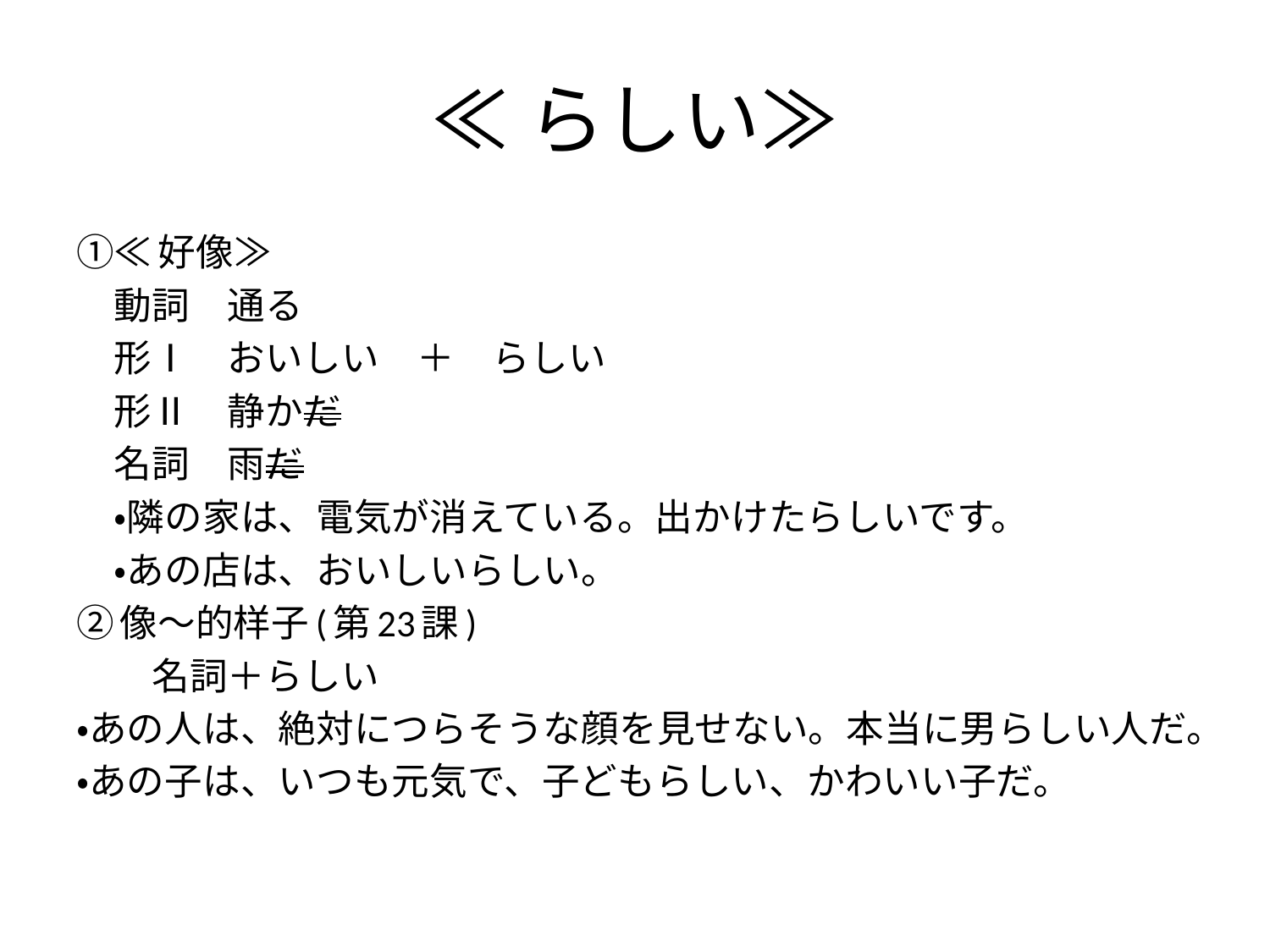

# ≪らしい≫
①≪好像≫
　動詞　通る
　形Ⅰ　おいしい　＋　らしい
　形Ⅱ　静かだ
　名詞　雨だ
　・隣の家は、電気が消えている。出かけたらしいです。
　・あの店は、おいしいらしい。
②像～的样子(第23課)
　　名詞＋らしい
・あの人は、絶対につらそうな顔を見せない。本当に男らしい人だ。
・あの子は、いつも元気で、子どもらしい、かわいい子だ。